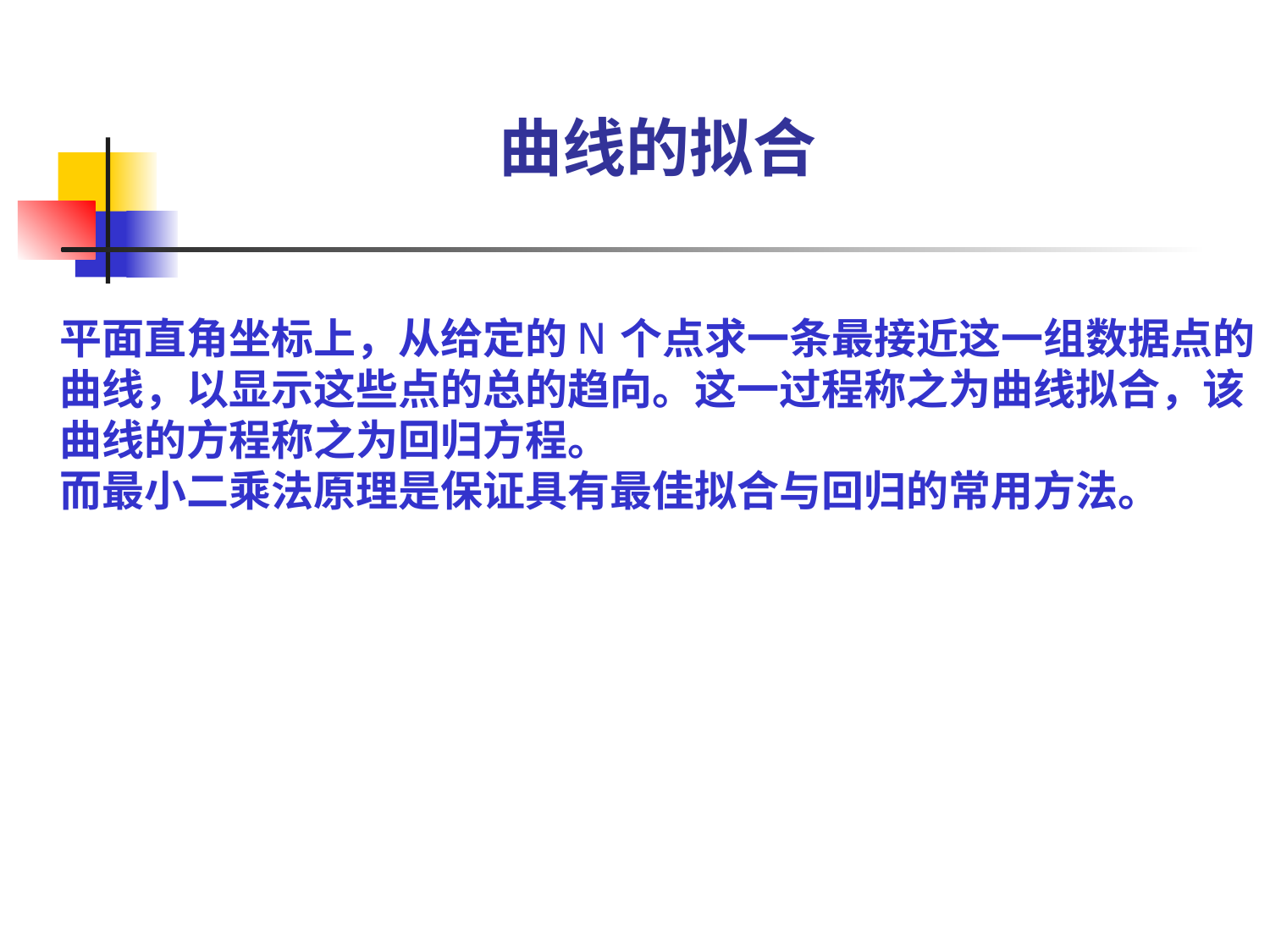

# 曲线的拟合
平面直角坐标上，从给定的N个点求一条最接近这一组数据点的曲线，以显示这些点的总的趋向。这一过程称之为曲线拟合，该曲线的方程称之为回归方程。
而最小二乘法原理是保证具有最佳拟合与回归的常用方法。
101